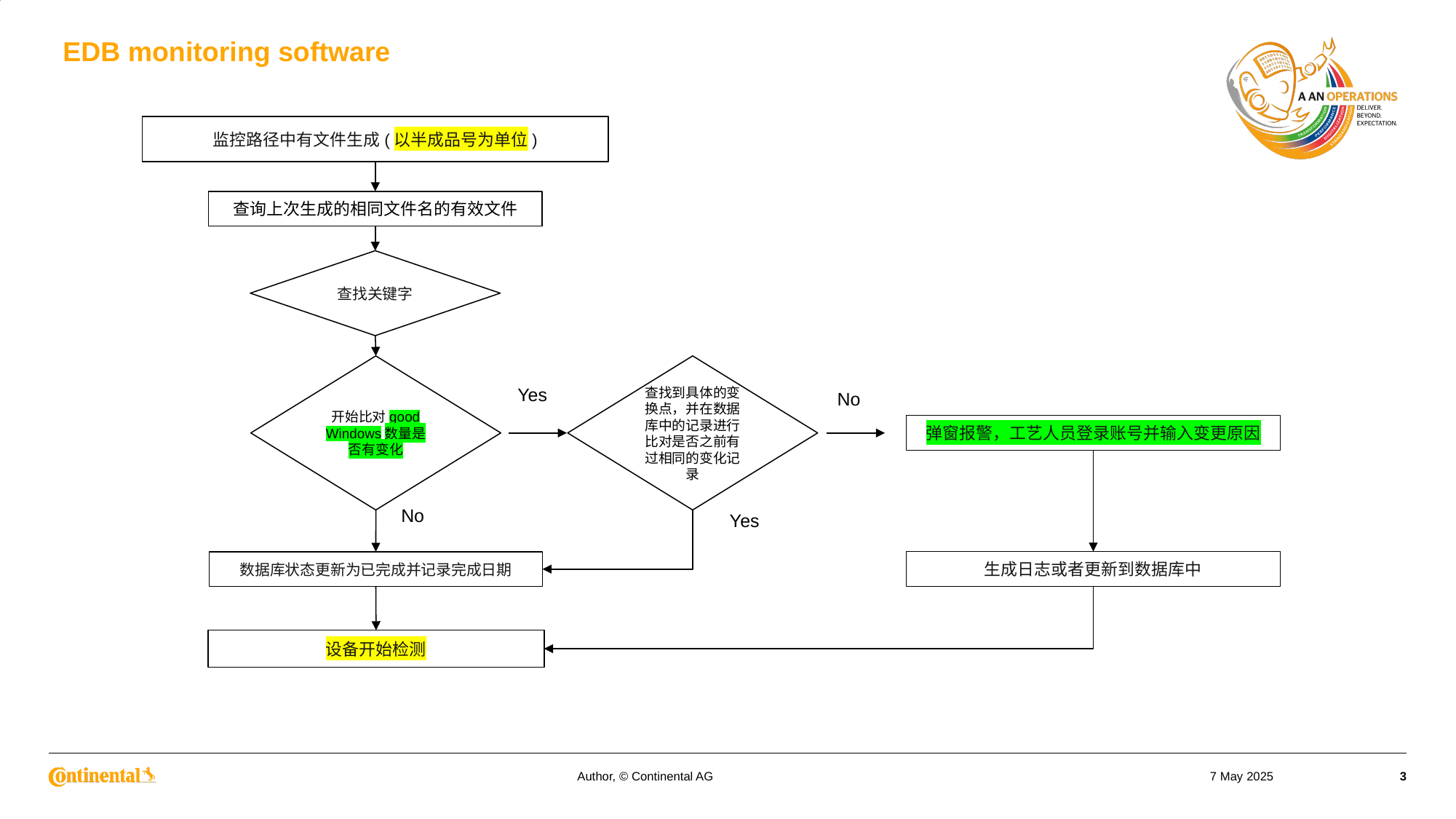

# EDB monitoring software
监控路径中有文件生成(以半成品号为单位)
查询上次生成的相同文件名的有效文件
查找关键字
开始比对good Windows数量是否有变化
查找到具体的变换点，并在数据库中的记录进行比对是否之前有过相同的变化记录
Yes
No
弹窗报警，工艺人员登录账号并输入变更原因
No
Yes
生成日志或者更新到数据库中
数据库状态更新为已完成并记录完成日期
设备开始检测
Author, © Continental AG
7 May 2025
3